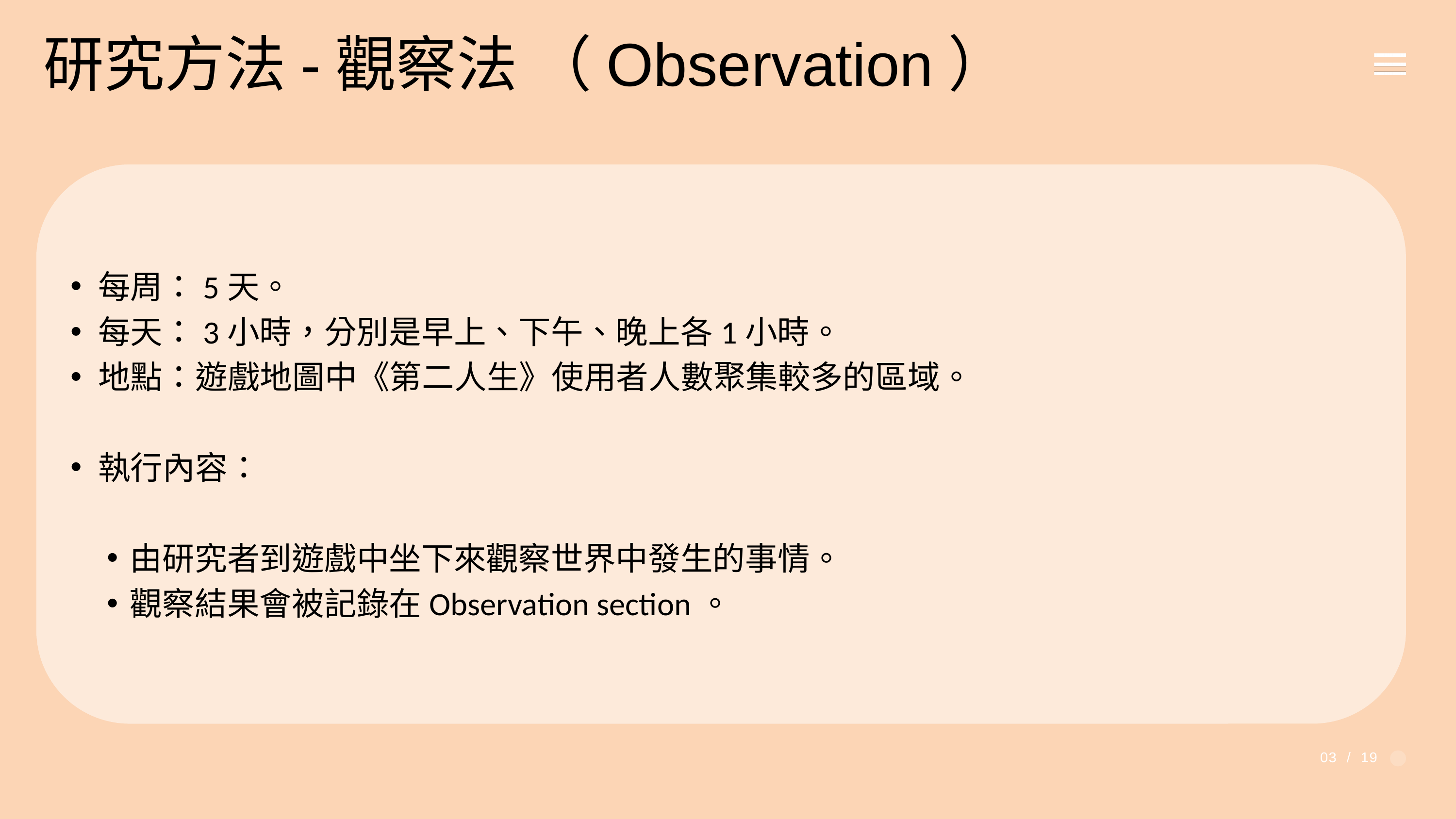

研究方法-觀察法 （Observation）

每周：5天。
每天：3小時，分別是早上、下午、晚上各1小時。
地點：遊戲地圖中《第二人生》使用者人數聚集較多的區域。

執行內容：

由研究者到遊戲中坐下來觀察世界中發生的事情。
觀察結果會被記錄在Observation section。

03  /  19